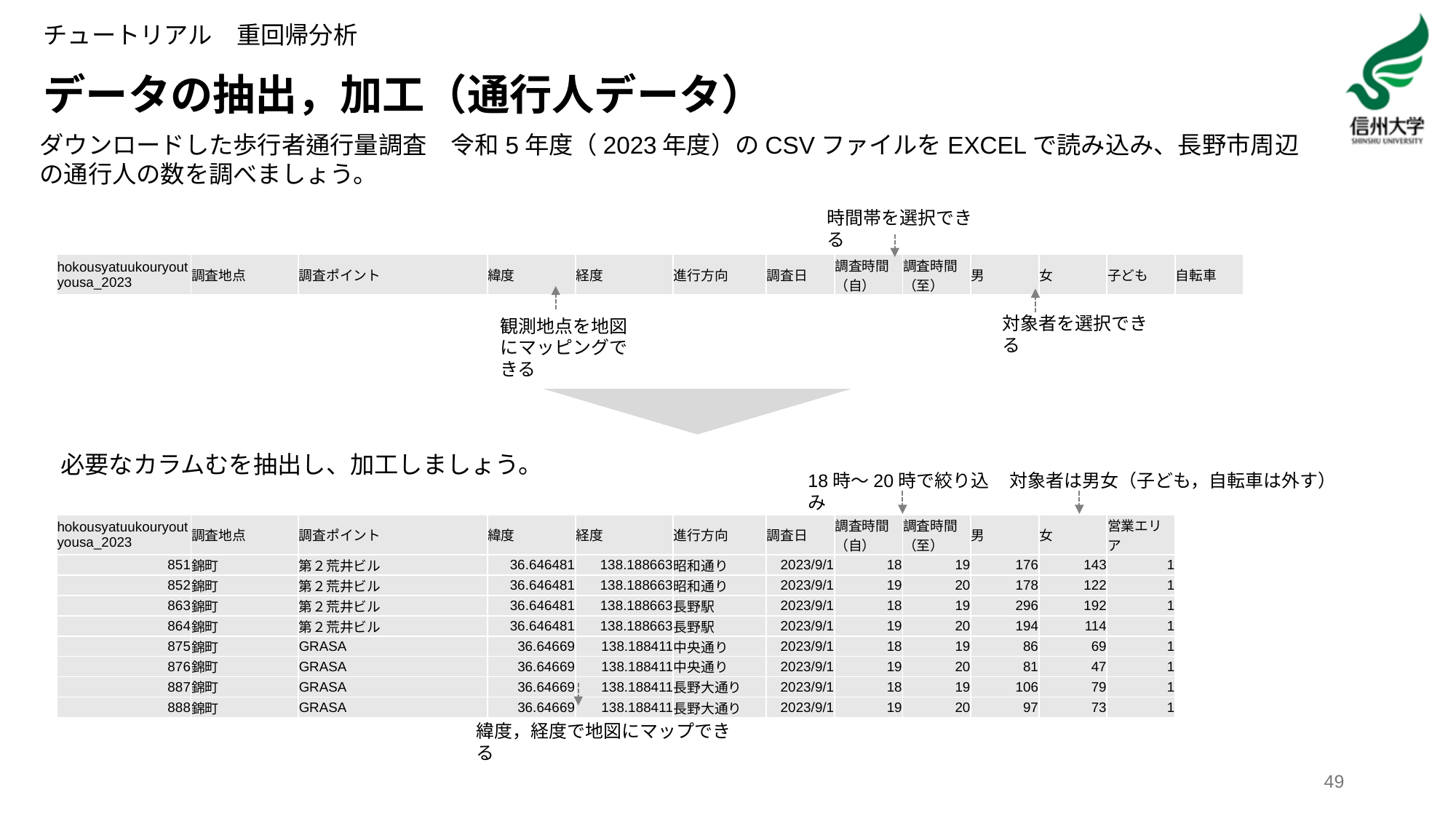

チュートリアル　重回帰分析
# データの抽出，加工（通行人データ）
ダウンロードした歩行者通行量調査　令和5年度（2023年度）のCSVファイルをEXCELで読み込み、長野市周辺の通行人の数を調べましょう。

時間帯を選択できる
| hokousyatuukouryoutyousa\_2023 | 調査地点 | 調査ポイント | 緯度 | 経度 | 進行方向 | 調査日 | 調査時間（自） | 調査時間（至） | 男 | 女 | 子ども | 自転車 |
| --- | --- | --- | --- | --- | --- | --- | --- | --- | --- | --- | --- | --- |
対象者を選択できる
観測地点を地図にマッピングできる

必要なカラムむを抽出し、加工しましょう。
18時～20時で絞り込み
対象者は男女（子ども，自転車は外す）
| hokousyatuukouryoutyousa\_2023 | 調査地点 | 調査ポイント | 緯度 | 経度 | 進行方向 | 調査日 | 調査時間（自） | 調査時間（至） | 男 | 女 | 営業エリア |
| --- | --- | --- | --- | --- | --- | --- | --- | --- | --- | --- | --- |
| 851 | 錦町 | 第２荒井ビル | 36.646481 | 138.188663 | 昭和通り | 2023/9/1 | 18 | 19 | 176 | 143 | 1 |
| 852 | 錦町 | 第２荒井ビル | 36.646481 | 138.188663 | 昭和通り | 2023/9/1 | 19 | 20 | 178 | 122 | 1 |
| 863 | 錦町 | 第２荒井ビル | 36.646481 | 138.188663 | 長野駅 | 2023/9/1 | 18 | 19 | 296 | 192 | 1 |
| 864 | 錦町 | 第２荒井ビル | 36.646481 | 138.188663 | 長野駅 | 2023/9/1 | 19 | 20 | 194 | 114 | 1 |
| 875 | 錦町 | GRASA | 36.64669 | 138.188411 | 中央通り | 2023/9/1 | 18 | 19 | 86 | 69 | 1 |
| 876 | 錦町 | GRASA | 36.64669 | 138.188411 | 中央通り | 2023/9/1 | 19 | 20 | 81 | 47 | 1 |
| 887 | 錦町 | GRASA | 36.64669 | 138.188411 | 長野大通り | 2023/9/1 | 18 | 19 | 106 | 79 | 1 |
| 888 | 錦町 | GRASA | 36.64669 | 138.188411 | 長野大通り | 2023/9/1 | 19 | 20 | 97 | 73 | 1 |
緯度，経度で地図にマップできる
49